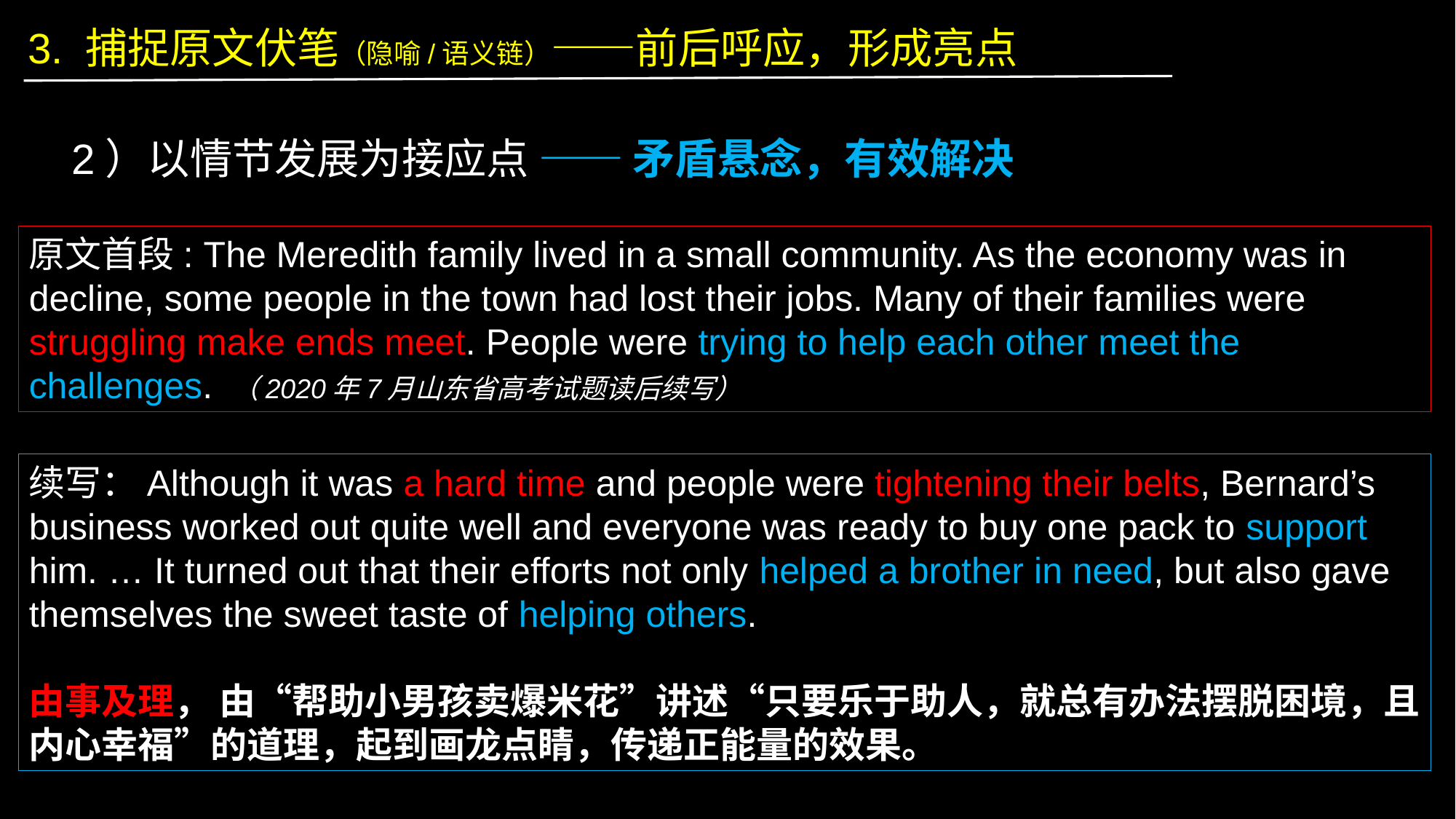

3. 捕捉原文伏笔（隐喻/语义链）——前后呼应，形成亮点
2）以情节发展为接应点 —— 矛盾悬念，有效解决
原文首段: The Meredith family lived in a small community. As the economy was in decline, some people in the town had lost their jobs. Many of their families were struggling make ends meet. People were trying to help each other meet the challenges. （2020年7月山东省高考试题读后续写）
续写：Although it was a hard time and people were tightening their belts, Bernard’s business worked out quite well and everyone was ready to buy one pack to support him. … It turned out that their efforts not only helped a brother in need, but also gave themselves the sweet taste of helping others.

由事及理， 由“帮助小男孩卖爆米花”讲述“只要乐于助人，就总有办法摆脱困境，且内心幸福”的道理，起到画龙点睛，传递正能量的效果。